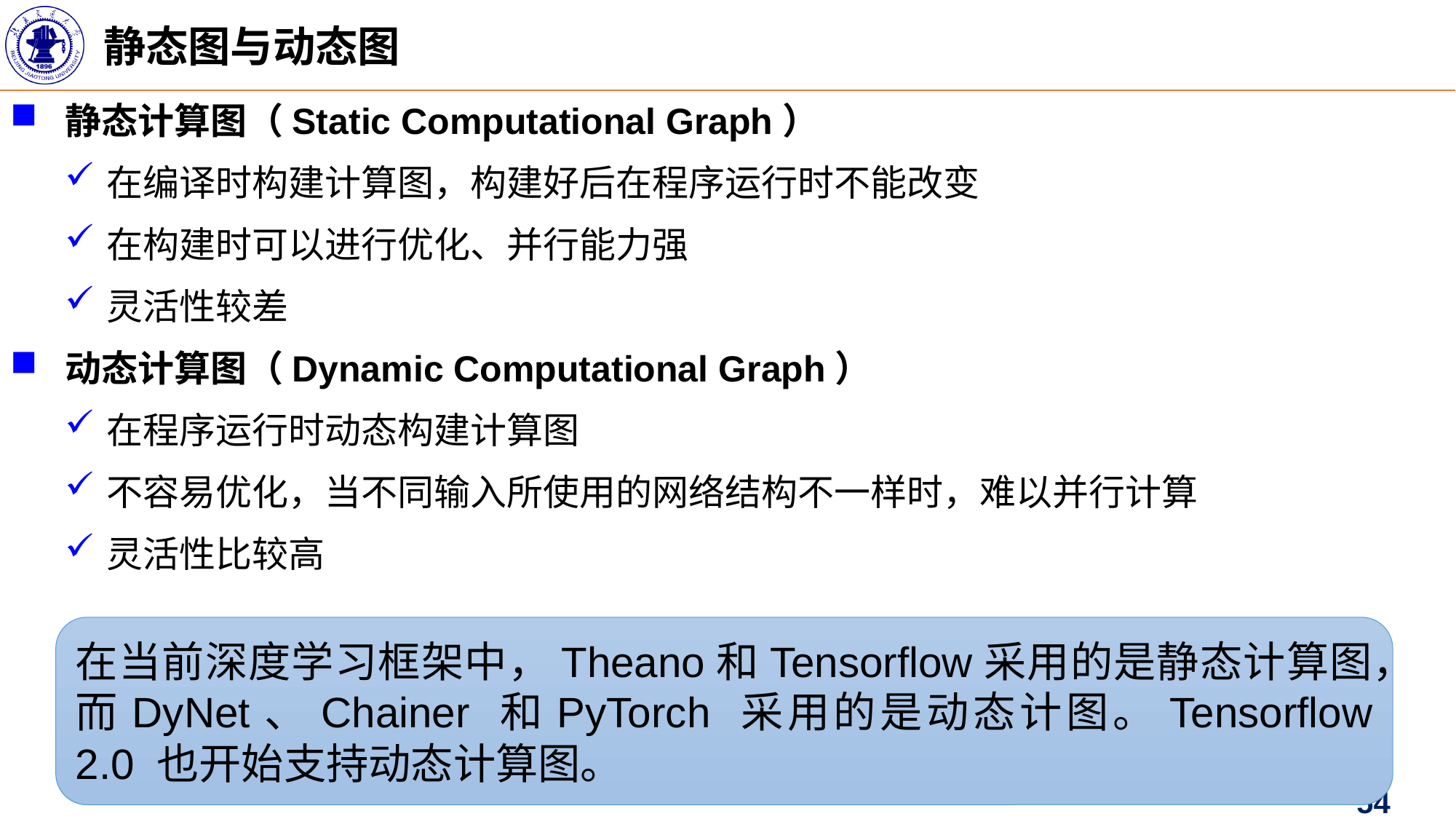

静态图与动态图
静态计算图（Static Computational Graph）
在编译时构建计算图，构建好后在程序运行时不能改变
在构建时可以进行优化、并行能力强
灵活性较差
动态计算图（Dynamic Computational Graph）
在程序运行时动态构建计算图
不容易优化，当不同输入所使用的网络结构不一样时，难以并行计算
灵活性比较高
在当前深度学习框架中，Theano和Tensorflow采用的是静态计算图，而DyNet、Chainer 和PyTorch 采用的是动态计图。Tensorflow 2.0 也开始支持动态计算图。